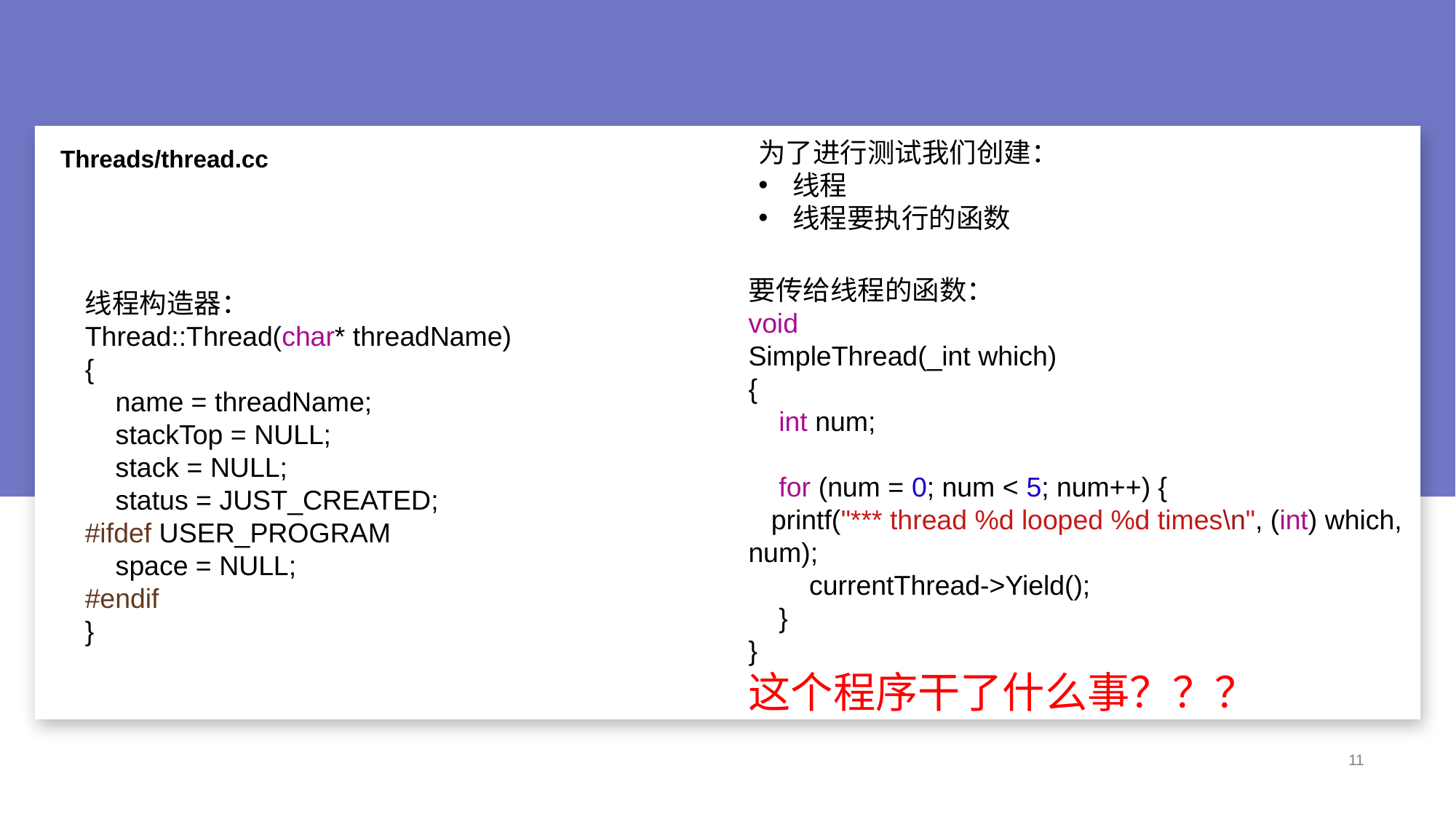

Threads/thread.cc

# 1.4 Click to edit Master title style
为了进行测试我们创建：
线程
线程要执行的函数
要传给线程的函数：
void
SimpleThread(_int which)
{
    int num;
    for (num = 0; num < 5; num++) {
   printf("*** thread %d looped %d times\n", (int) which, num);
        currentThread->Yield();
    }
}
这个程序干了什么事？？？
线程构造器：
Thread::Thread(char* threadName)
{
    name = threadName;
    stackTop = NULL;
    stack = NULL;
    status = JUST_CREATED;
#ifdef USER_PROGRAM
    space = NULL;
#endif
}
11